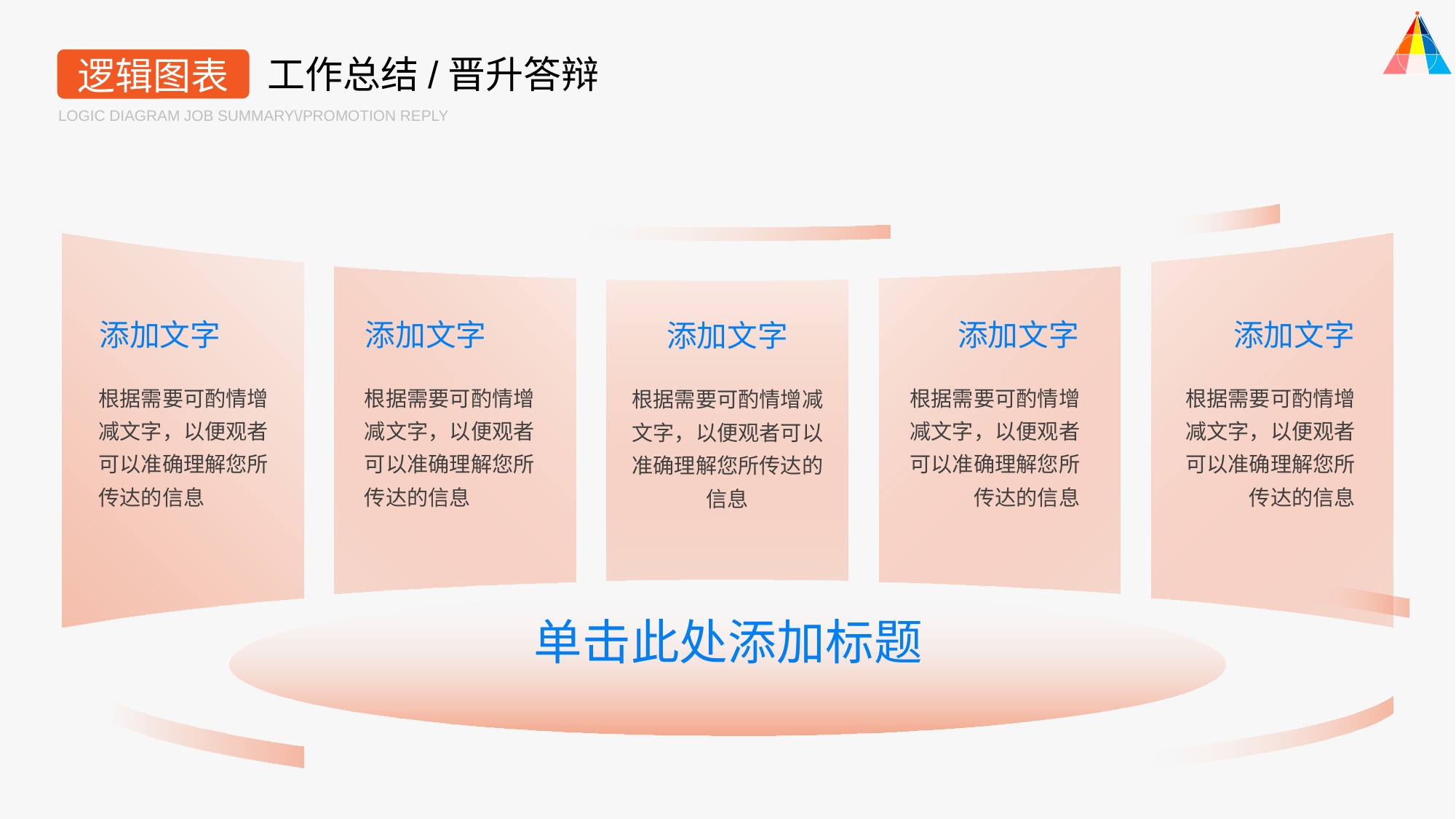

工作总结/晋升答辩

逻辑图表
LOGIC DIAGRAM JOB SUMMARY\/PROMOTION REPLY

添加文字
添加文字
添加文字
添加文字
添加文字
根据需要可酌情增减文字，以便观者可以准确理解您所传达的信息
根据需要可酌情增减文字，以便观者可以准确理解您所传达的信息
根据需要可酌情增减文字，以便观者可以准确理解您所传达的信息
根据需要可酌情增减文字，以便观者可以准确理解您所传达的信息
根据需要可酌情增减文字，以便观者可以准确理解您所传达的信息

单击此处添加标题